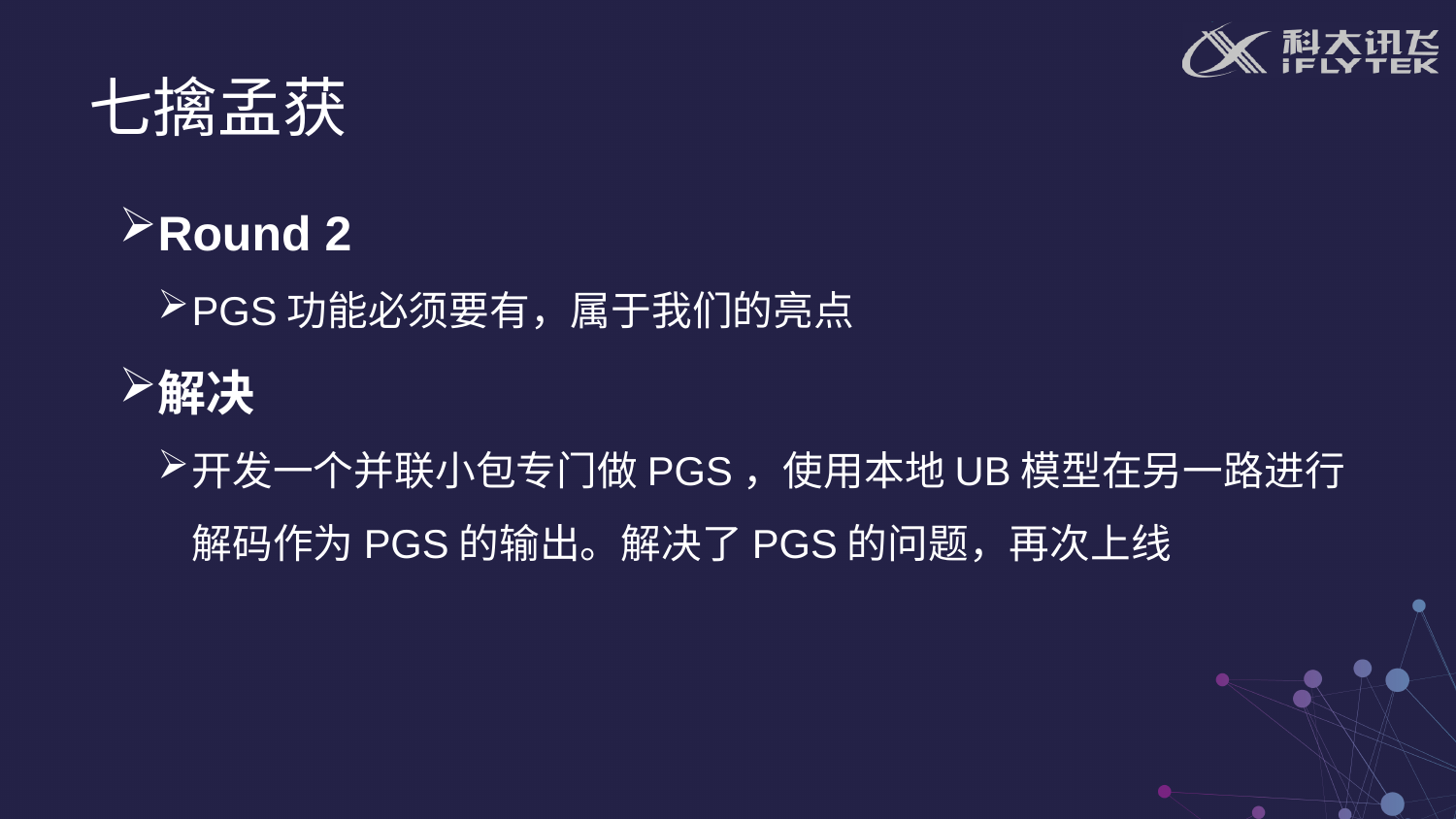

七擒孟获
Round 2
PGS功能必须要有，属于我们的亮点
解决
开发一个并联小包专门做PGS，使用本地UB模型在另一路进行解码作为PGS的输出。解决了PGS的问题，再次上线